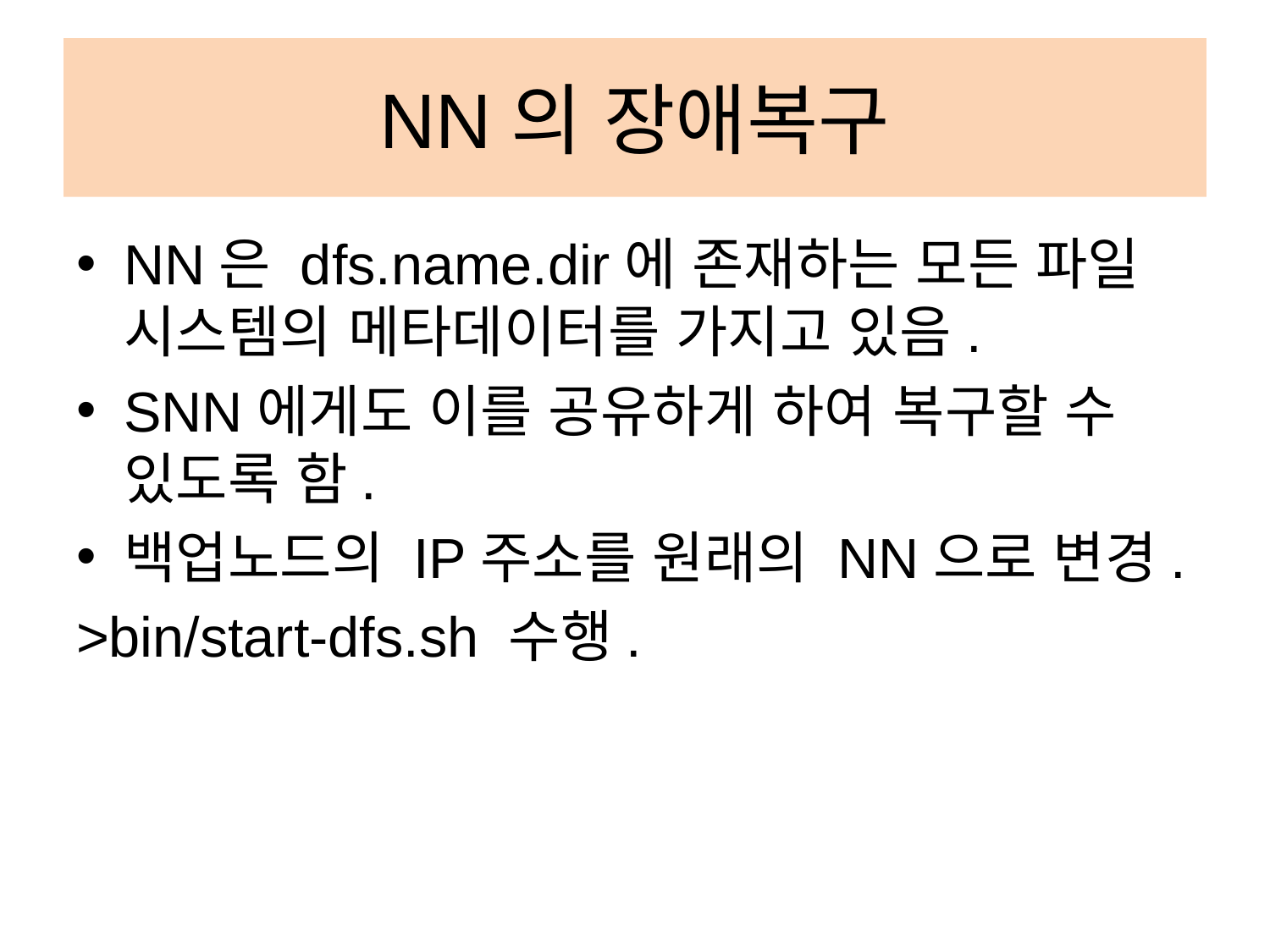

# NN의 장애복구
NN은 dfs.name.dir에 존재하는 모든 파일 시스템의 메타데이터를 가지고 있음.
SNN에게도 이를 공유하게 하여 복구할 수 있도록 함.
백업노드의 IP주소를 원래의 NN으로 변경.
>bin/start-dfs.sh 수행.